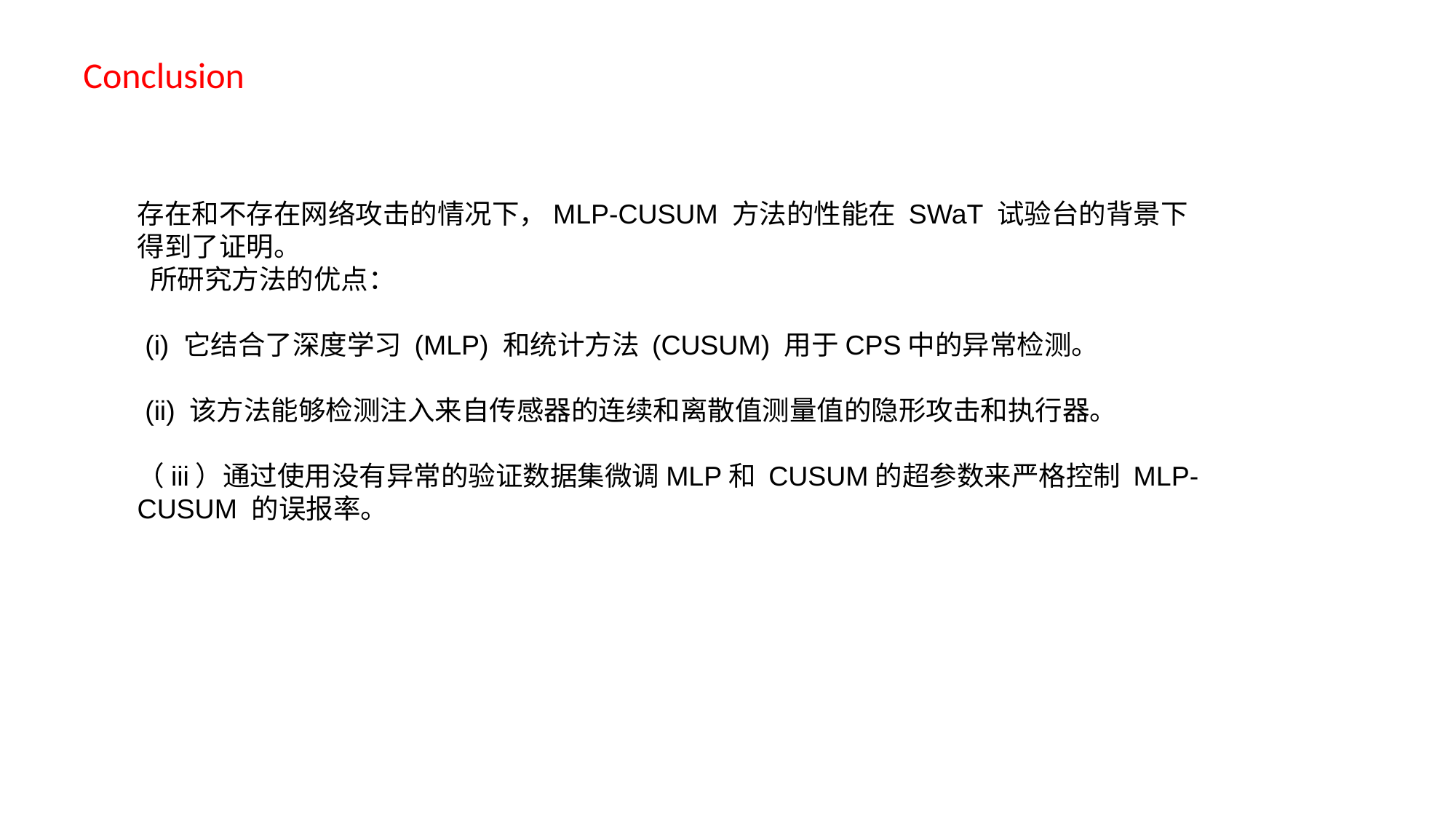

Conclusion
存在和不存在网络攻击的情况下，MLP-CUSUM 方法的性能在 SWaT 试验台的背景下得到了证明。
 所研究方法的优点：

 (i) 它结合了深度学习 (MLP) 和统计方法 (CUSUM) 用于CPS中的异常检测。

 (ii) 该方法能够检测注入来自传感器的连续和离散值测量值的隐形攻击和执行器。

（iii）通过使用没有异常的验证数据集微调MLP和 CUSUM的超参数来严格控制 MLP-CUSUM 的误报率。